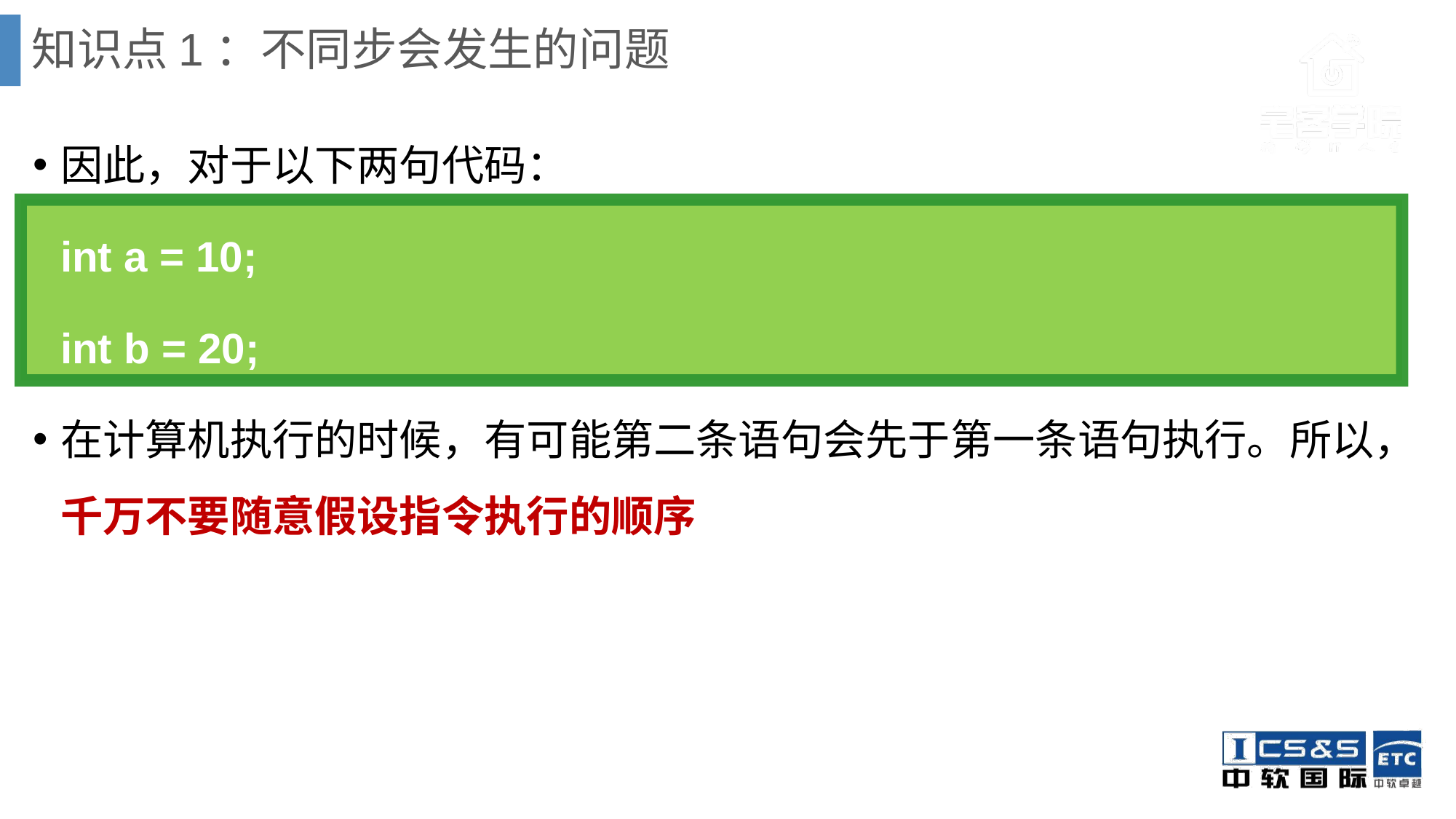

# 知识点1：不同步会发生的问题
因此，对于以下两句代码：
	int a = 10;
	int b = 20;
在计算机执行的时候，有可能第二条语句会先于第一条语句执行。所以，千万不要随意假设指令执行的顺序